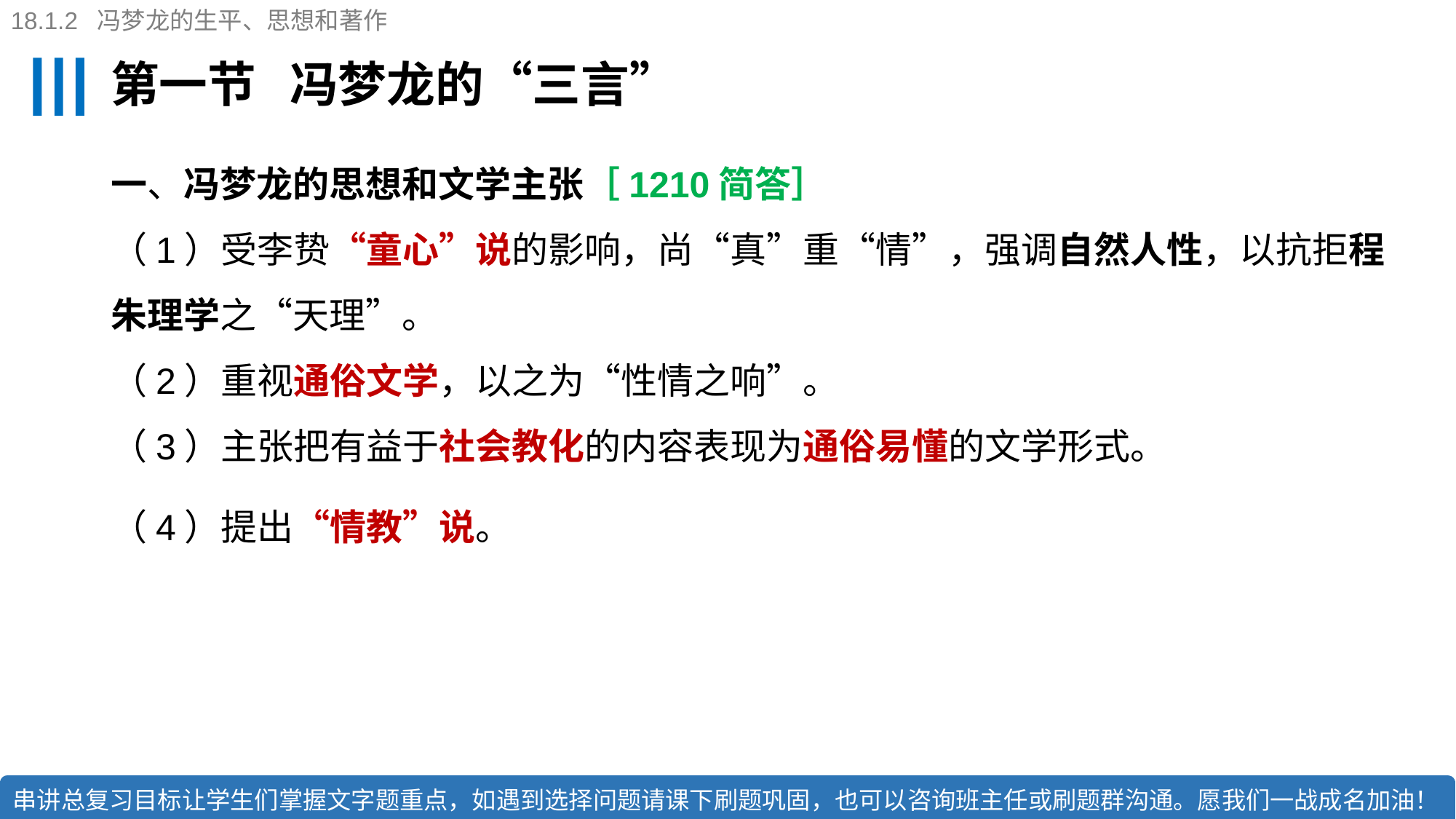

18.1.2  冯梦龙的生平、思想和著作
# 第一节   冯梦龙的“三言”
一、冯梦龙的思想和文学主张［1210简答］
（1）受李贽“童心”说的影响，尚“真”重“情”，强调自然人性，以抗拒程朱理学之“天理”。
（2）重视通俗文学，以之为“性情之响”。
（3）主张把有益于社会教化的内容表现为通俗易懂的文学形式。
（4）提出“情教”说。